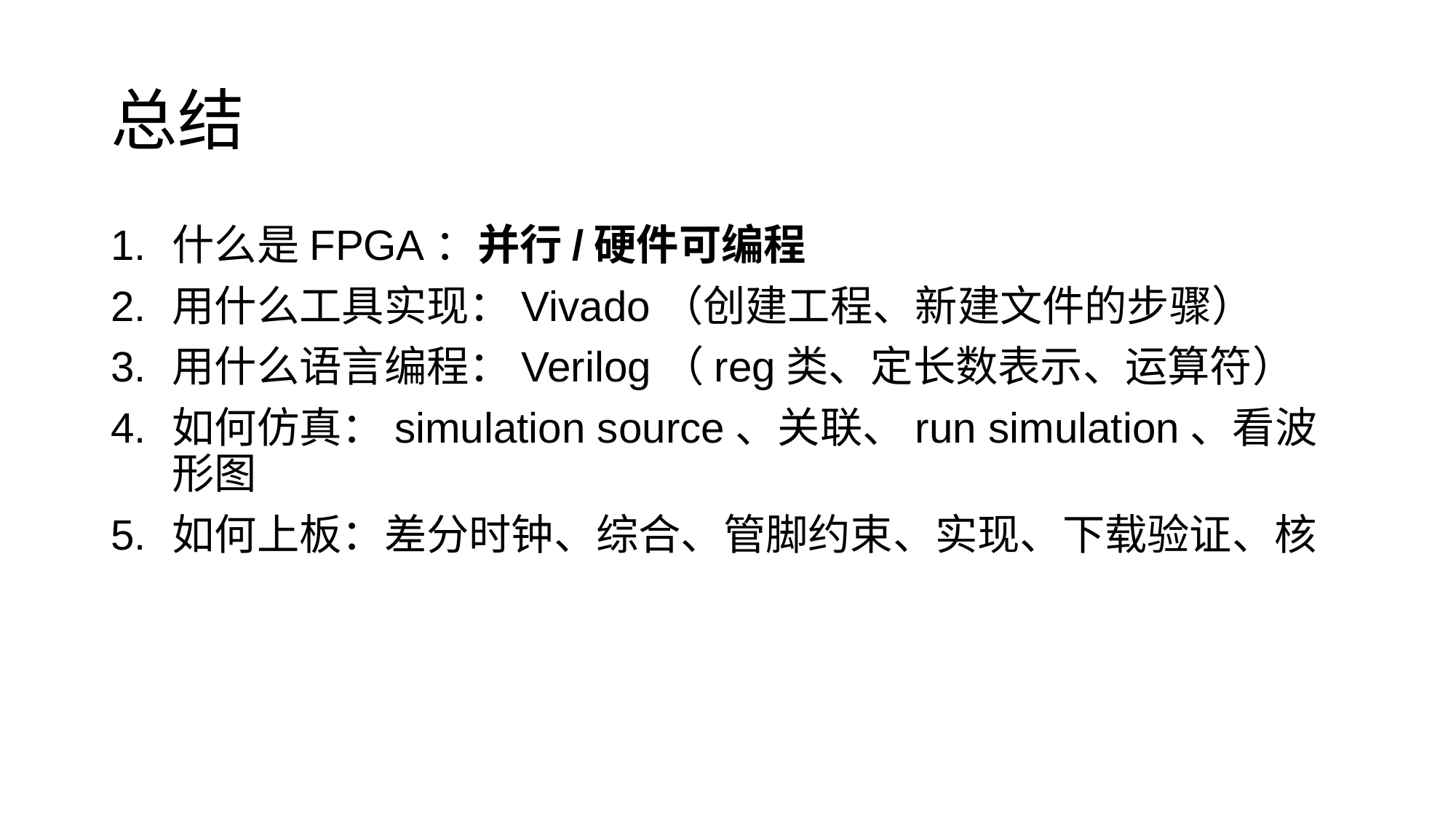

# 总结
什么是FPGA：并行/硬件可编程
用什么工具实现：Vivado（创建工程、新建文件的步骤）
用什么语言编程：Verilog（reg类、定长数表示、运算符）
如何仿真：simulation source、关联、run simulation、看波形图
如何上板：差分时钟、综合、管脚约束、实现、下载验证、核